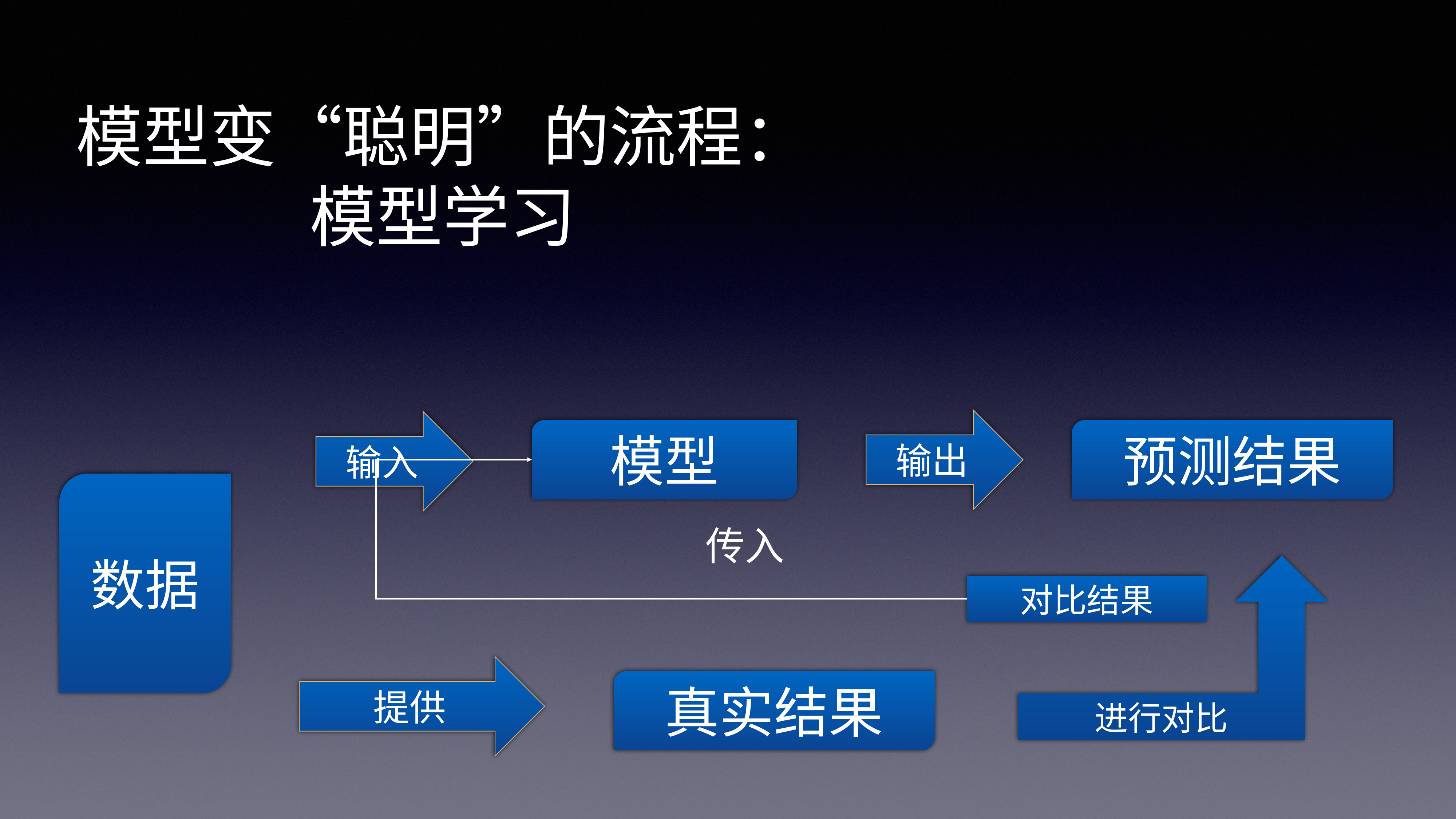

模型变“聪明”的流程：
模型学习
输出
输入
模型
预测结果

数据

传入
进行对比
对比结果
提供
真实结果